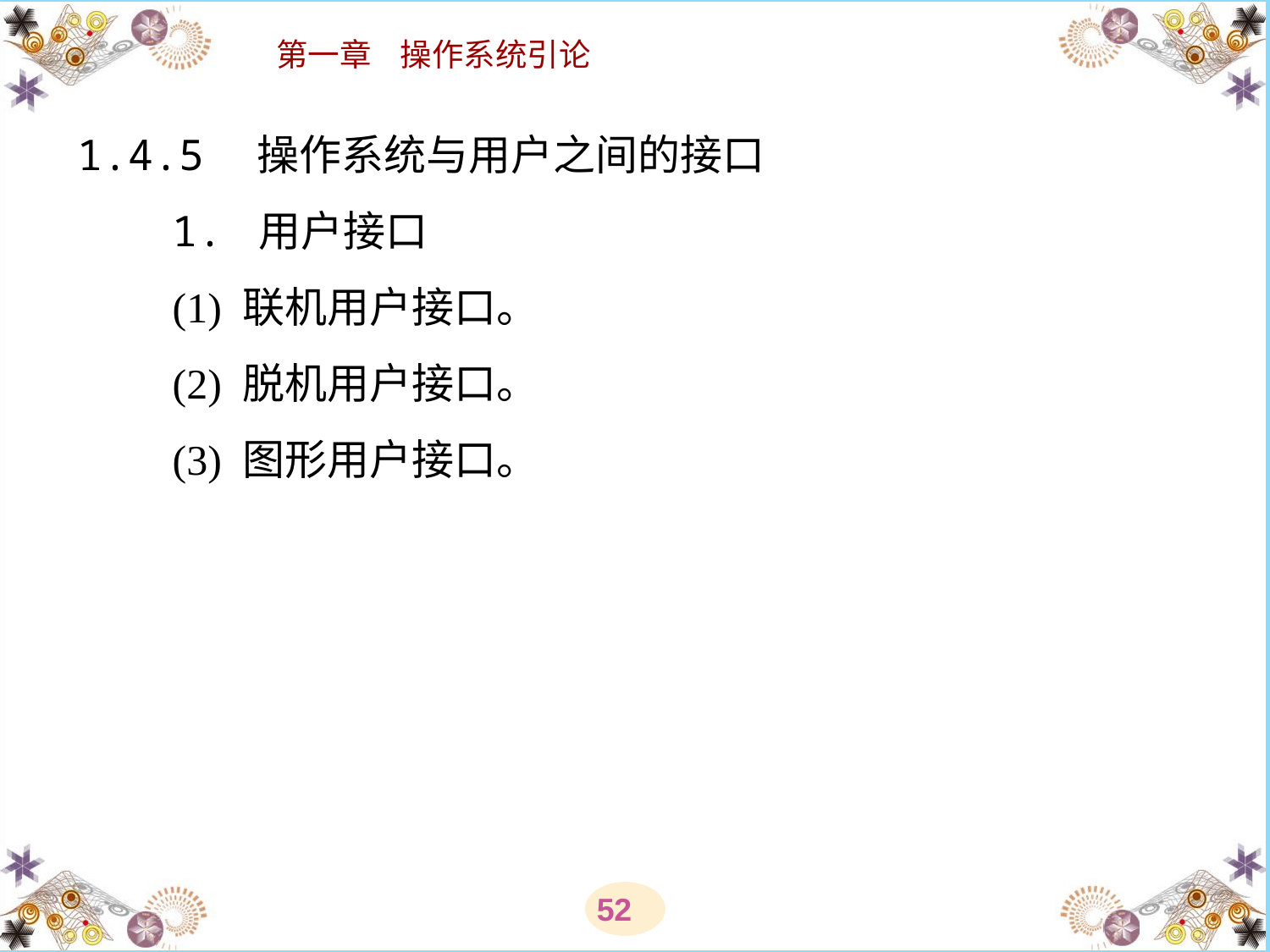

# 1.4.5　操作系统与用户之间的接口 　　1. 用户接口 　　(1) 联机用户接口。 　　(2) 脱机用户接口。 　　(3) 图形用户接口。